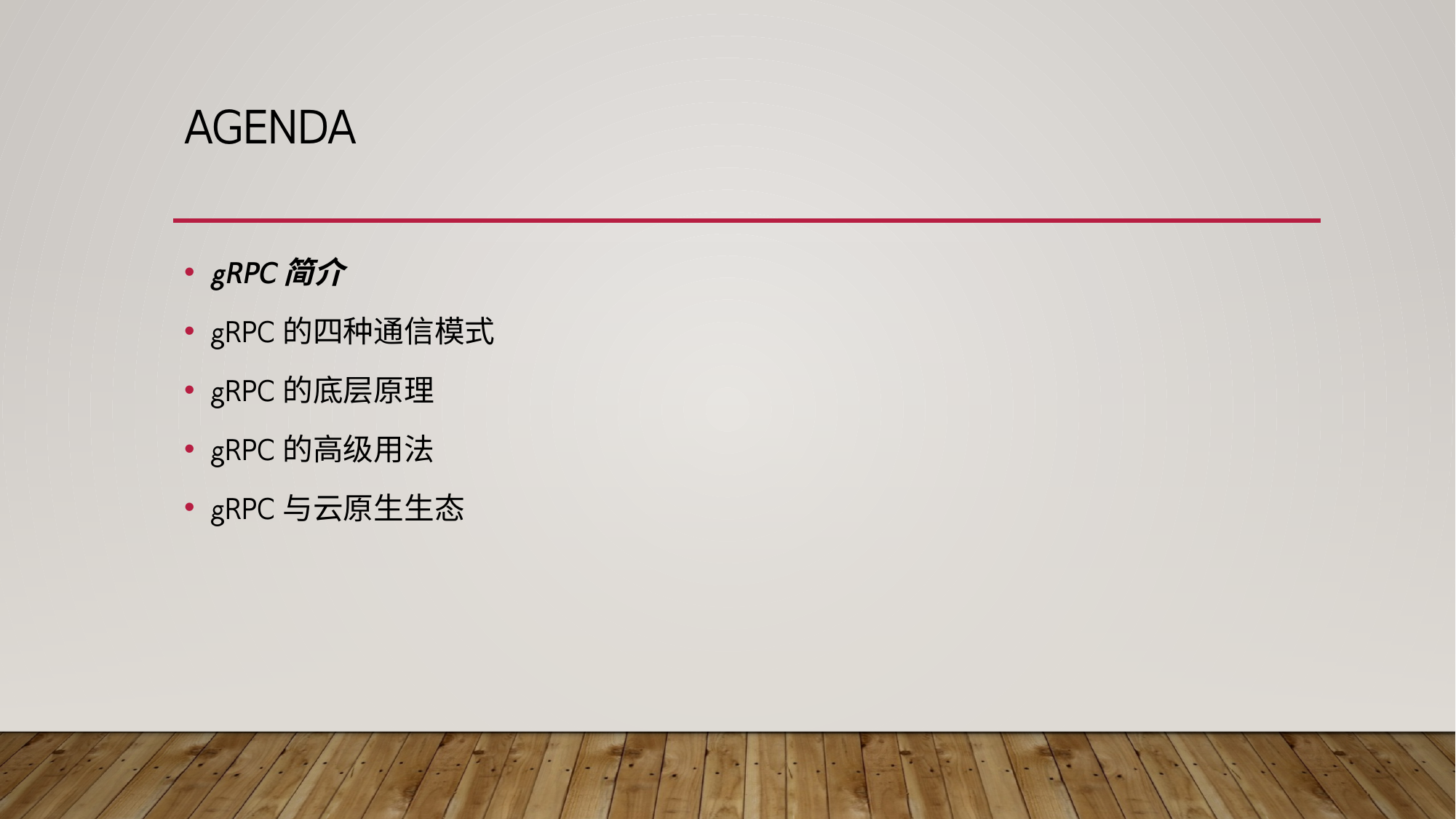

# Agenda
gRPC简介
gRPC的四种通信模式
gRPC的底层原理
gRPC的高级用法
gRPC与云原生生态